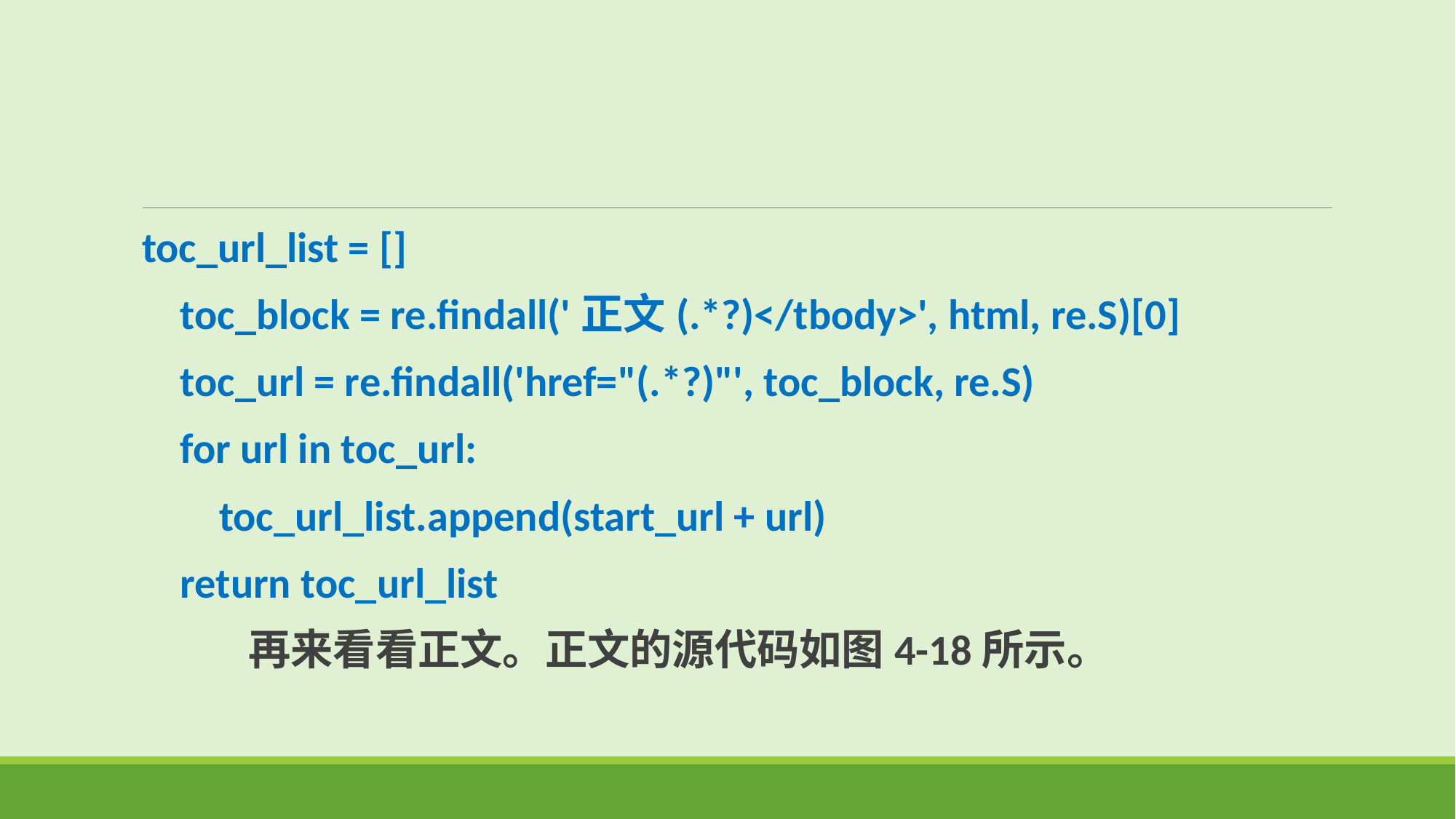

toc_url_list = []
    toc_block = re.findall('正文(.*?)</tbody>', html, re.S)[0]
    toc_url = re.findall('href="(.*?)"', toc_block, re.S)
    for url in toc_url:
        toc_url_list.append(start_url + url)
    return toc_url_list
          再来看看正文。正文的源代码如图4-18所示。